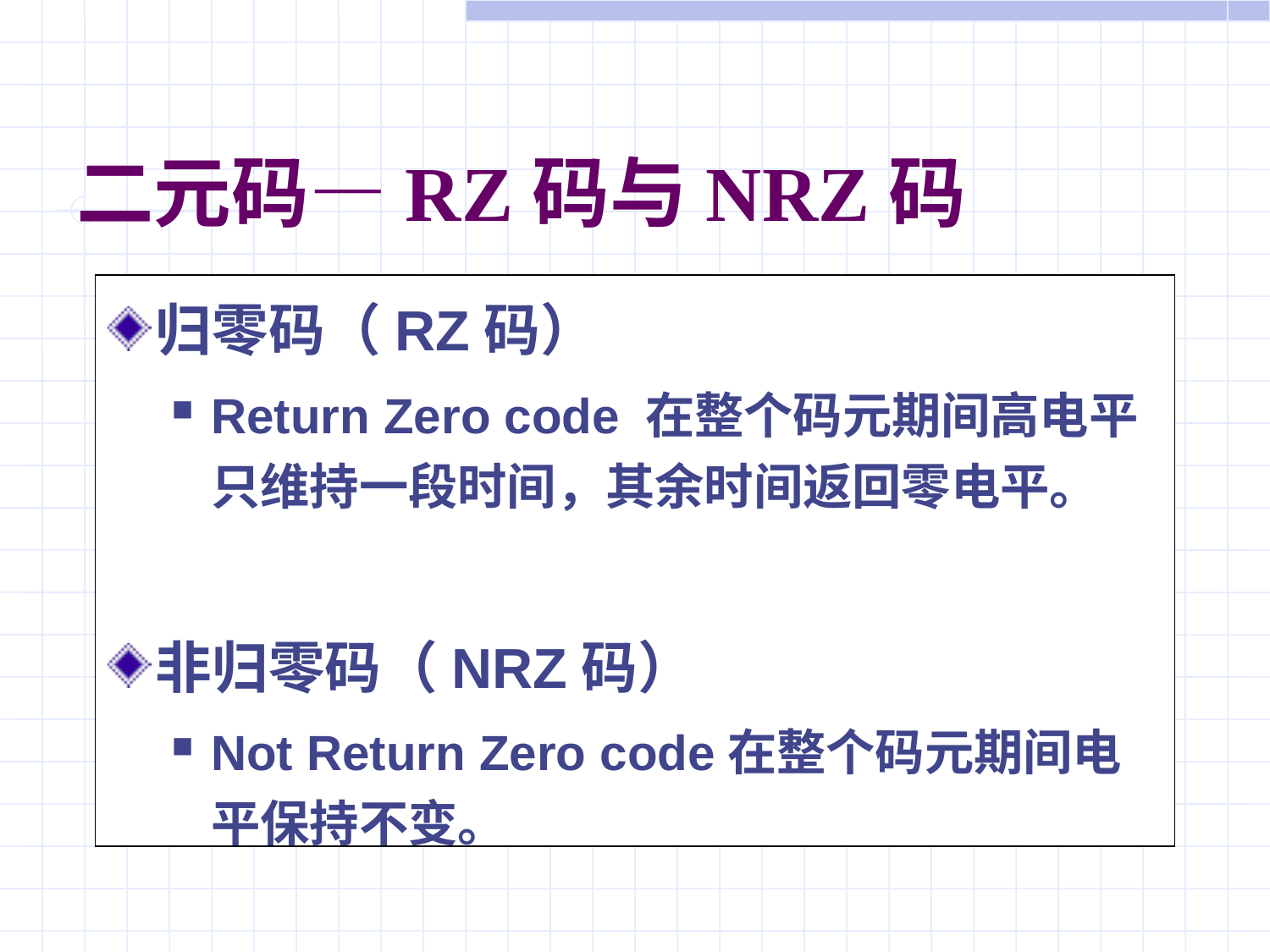

# 二元码—RZ码与NRZ码
归零码（RZ码）
Return Zero code 在整个码元期间高电平只维持一段时间，其余时间返回零电平。

非归零码（NRZ码）
Not Return Zero code在整个码元期间电平保持不变。